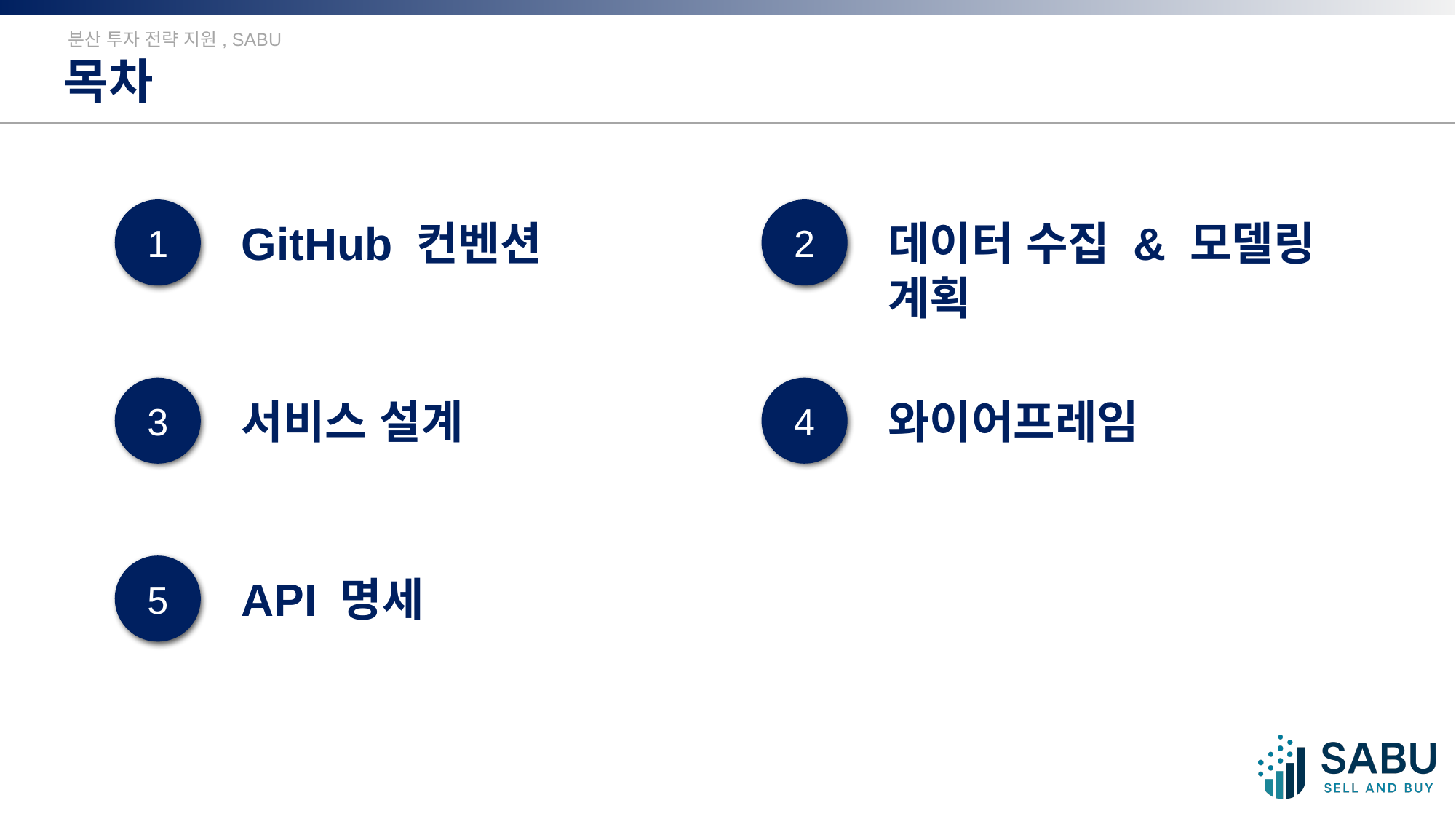

분산 투자 전략 지원, SABU
목차
1
GitHub 컨벤션
2
데이터 수집 & 모델링 계획
3
서비스 설계
4
와이어프레임
5
API 명세